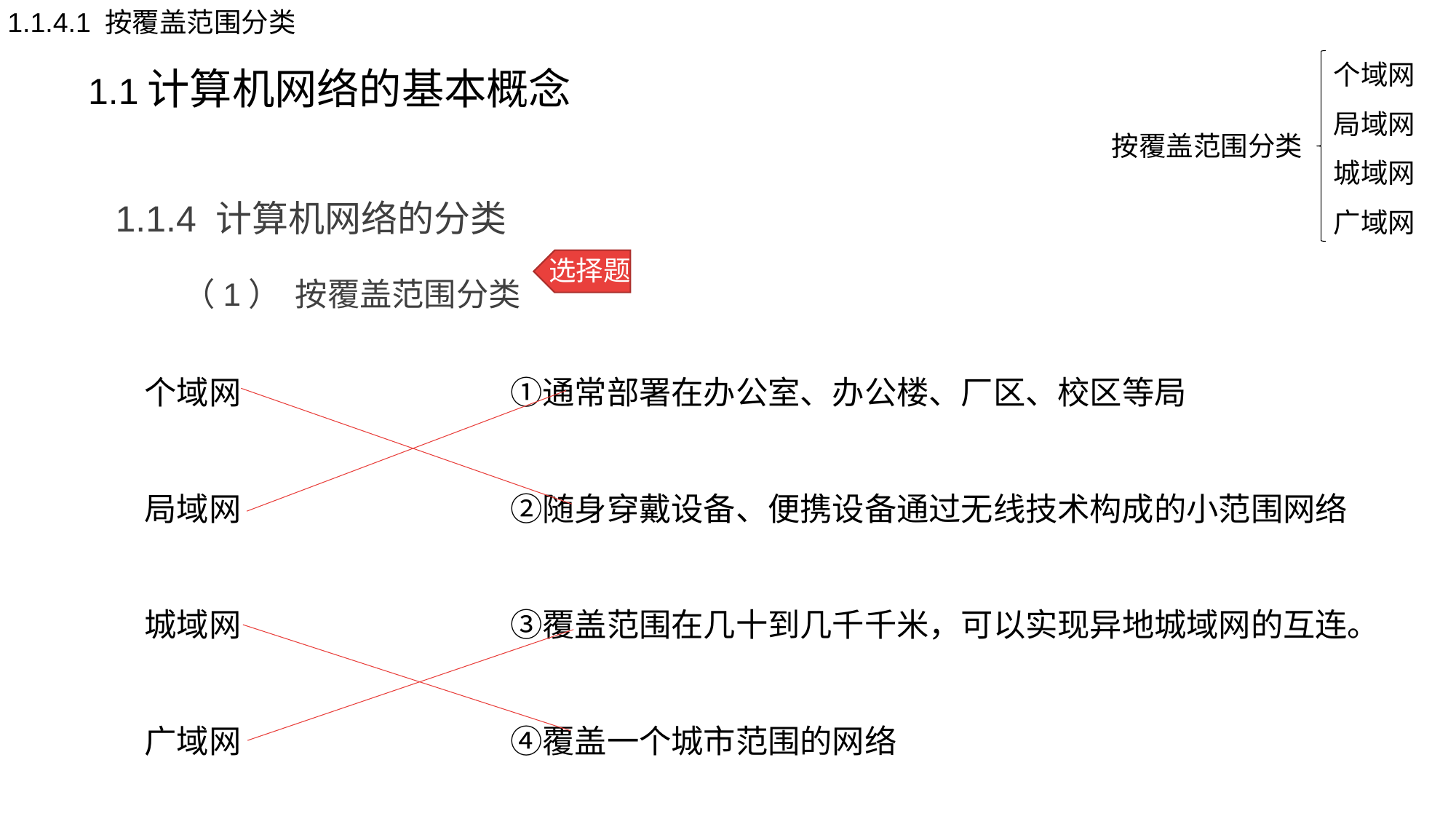

1.1.4.1 按覆盖范围分类
# 1.1计算机网络的基本概念
个域网
局域网
城域网
广域网

按覆盖范围分类

1.1.4 计算机网络的分类
            （1）  按覆盖范围分类

选择题

个域网                                     ①通常部署在办公室、办公楼、厂区、校区等局

局域网                                     ②随身穿戴设备、便携设备通过无线技术构成的小范围网络

城域网                                     ③覆盖范围在几十到几千千米，可以实现异地城域网的互连。

广域网                                     ④覆盖一个城市范围的网络